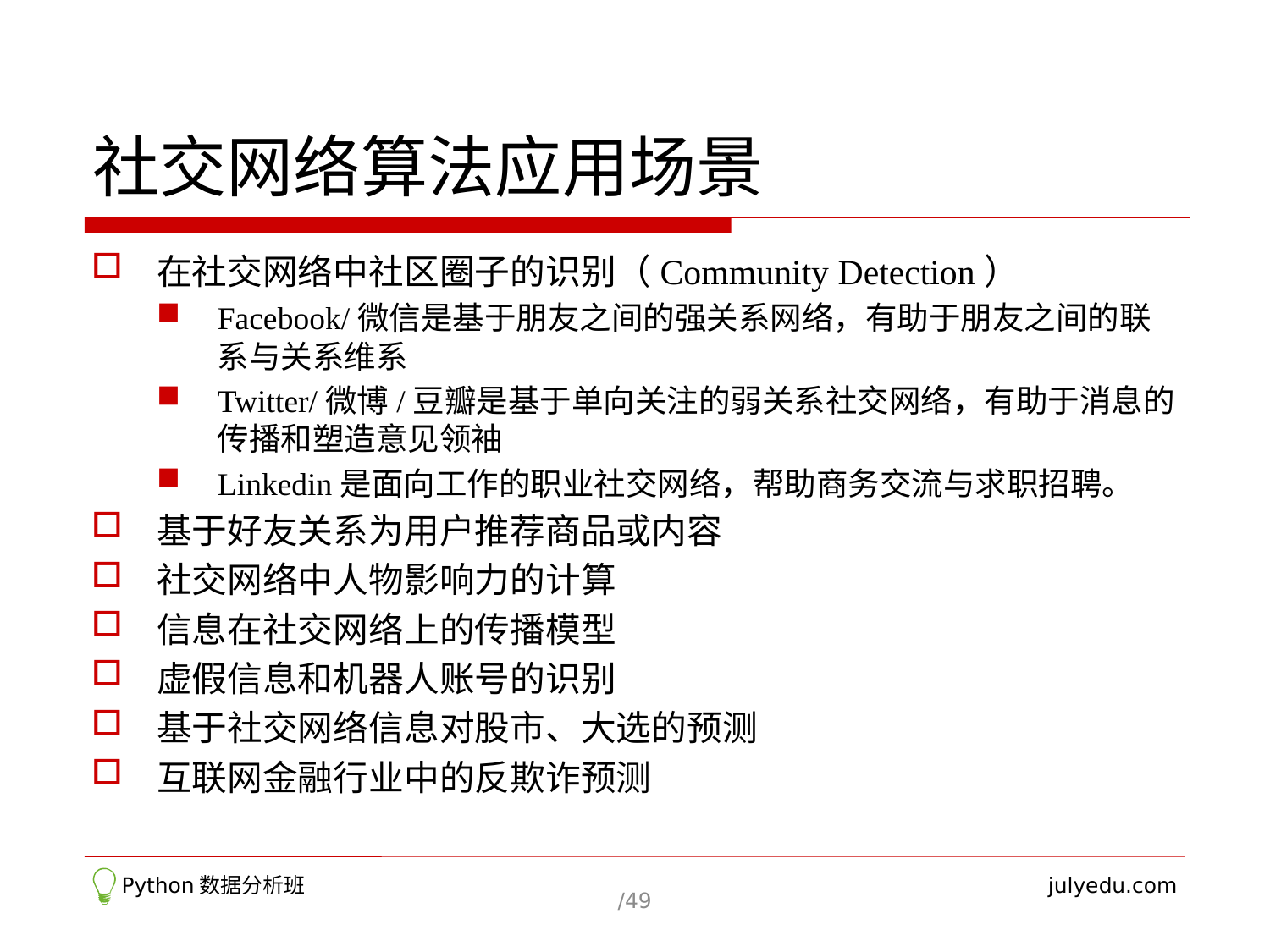

# 社交网络算法应用场景
在社交网络中社区圈子的识别（Community Detection）
Facebook/微信是基于朋友之间的强关系网络，有助于朋友之间的联系与关系维系
Twitter/微博/豆瓣是基于单向关注的弱关系社交网络，有助于消息的传播和塑造意见领袖
Linkedin是面向工作的职业社交网络，帮助商务交流与求职招聘。
基于好友关系为用户推荐商品或内容
社交网络中人物影响力的计算
信息在社交网络上的传播模型
虚假信息和机器人账号的识别
基于社交网络信息对股市、大选的预测
互联网金融行业中的反欺诈预测
     Python数据分析班
julyedu.com
/49